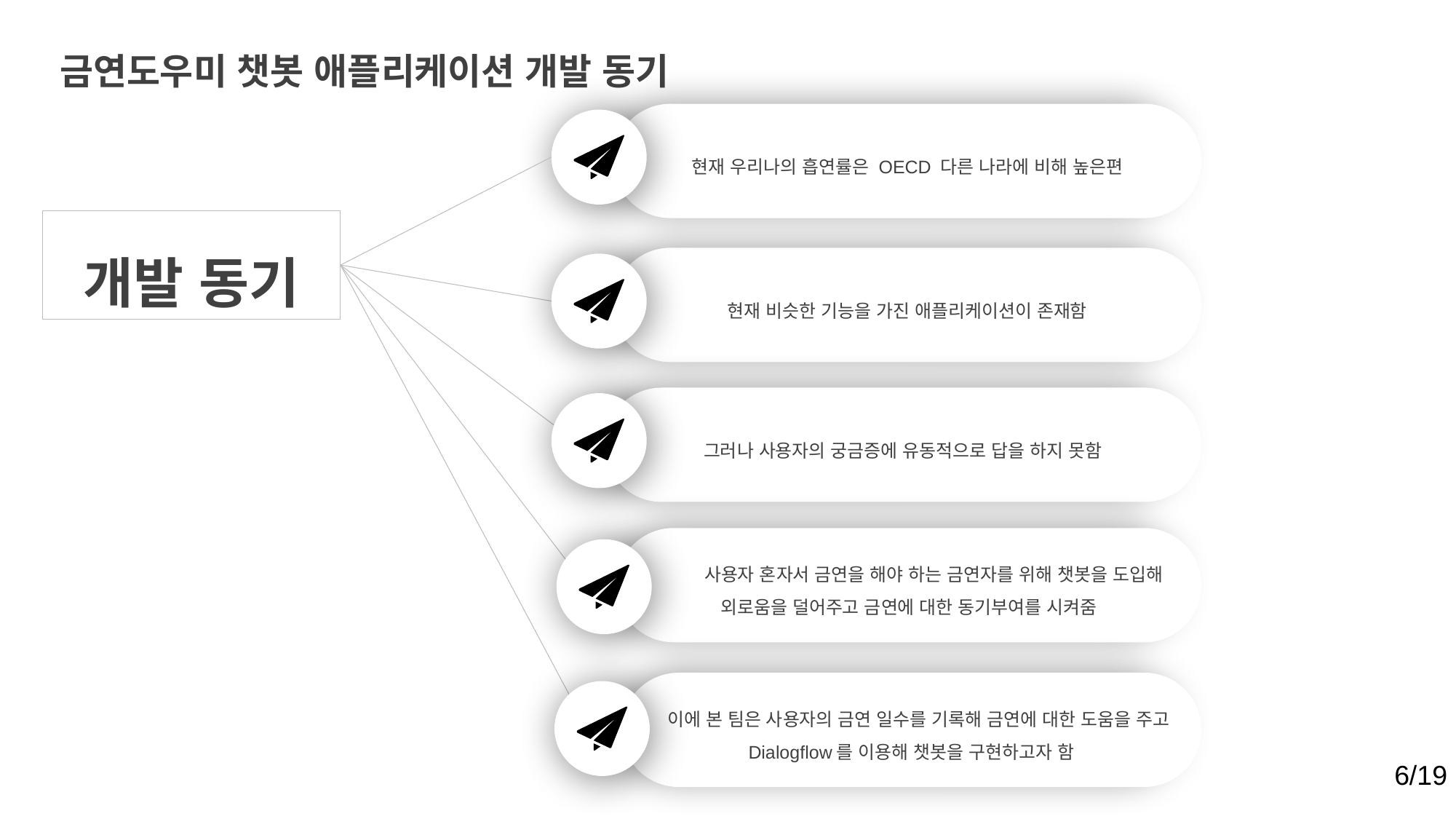

금연도우미 챗봇 애플리케이션 개발 동기
현재 우리나의 흡연률은 OECD 다른 나라에 비해 높은편

개발 동기
현재 비슷한 기능을 가진 애플리케이션이 존재함

그러나 사용자의 궁금증에 유동적으로 답을 하지 못함

         사용자 혼자서 금연을 해야 하는 금연자를 위해 챗봇을 도입해 외로움을 덜어주고 금연에 대한 동기부여를 시켜줌

  이에 본 팀은 사용자의 금연 일수를 기록해 금연에 대한 도움을 주고 Dialogflow를 이용해 챗봇을 구현하고자 함

6/19